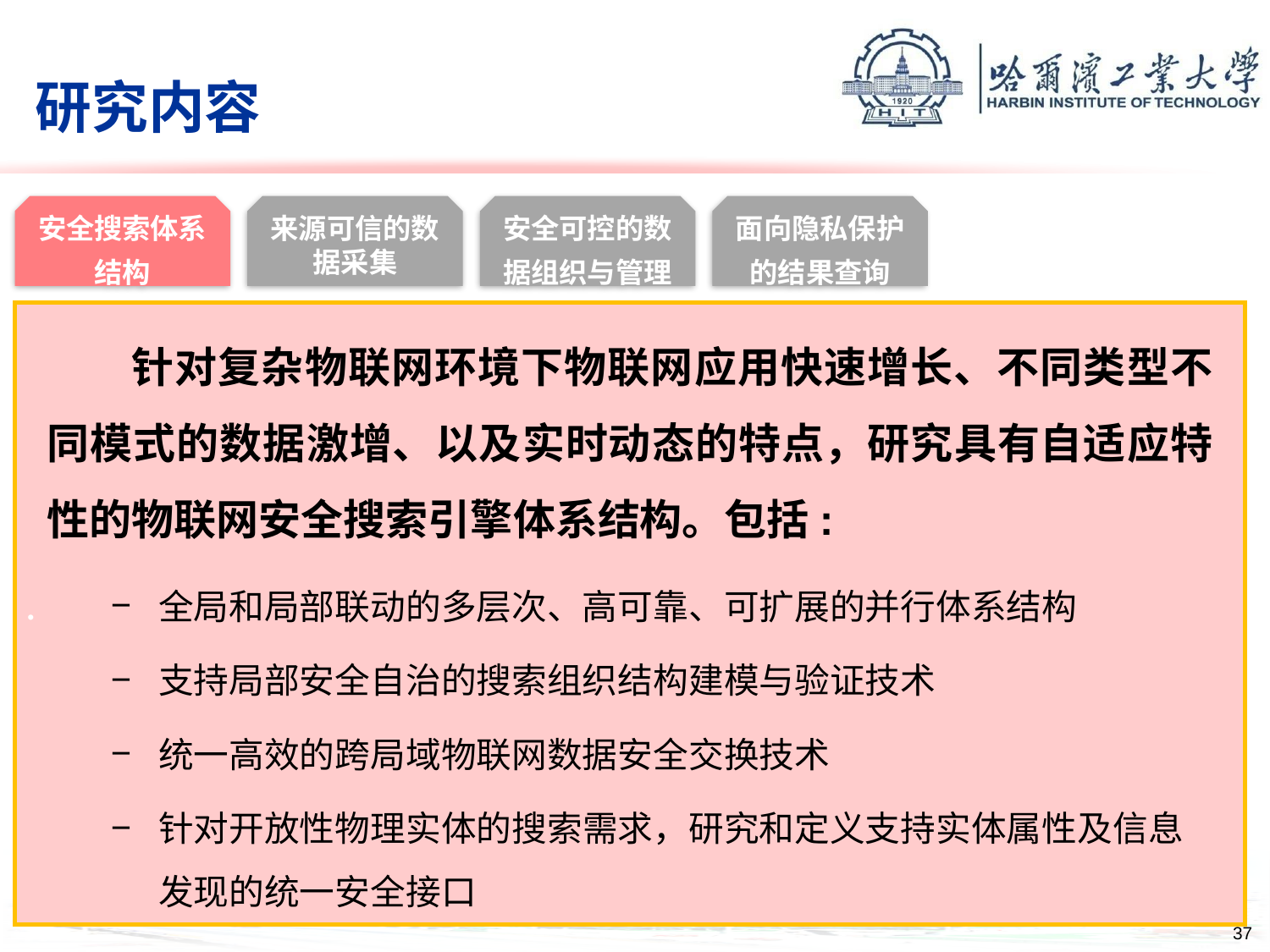

# 研究内容
安全搜索体系结构
来源可信的数据采集
安全可控的数据组织与管理
面向隐私保护的结果查询

       针对复杂物联网环境下物联网应用快速增长、不同类型不同模式的数据激增、以及实时动态的特点，研究具有自适应特性的物联网安全搜索引擎体系结构。包括:
全局和局部联动的多层次、高可靠、可扩展的并行体系结构
支持局部安全自治的搜索组织结构建模与验证技术
统一高效的跨局域物联网数据安全交换技术
针对开放性物理实体的搜索需求，研究和定义支持实体属性及信息发现的统一安全接口
9/28/14